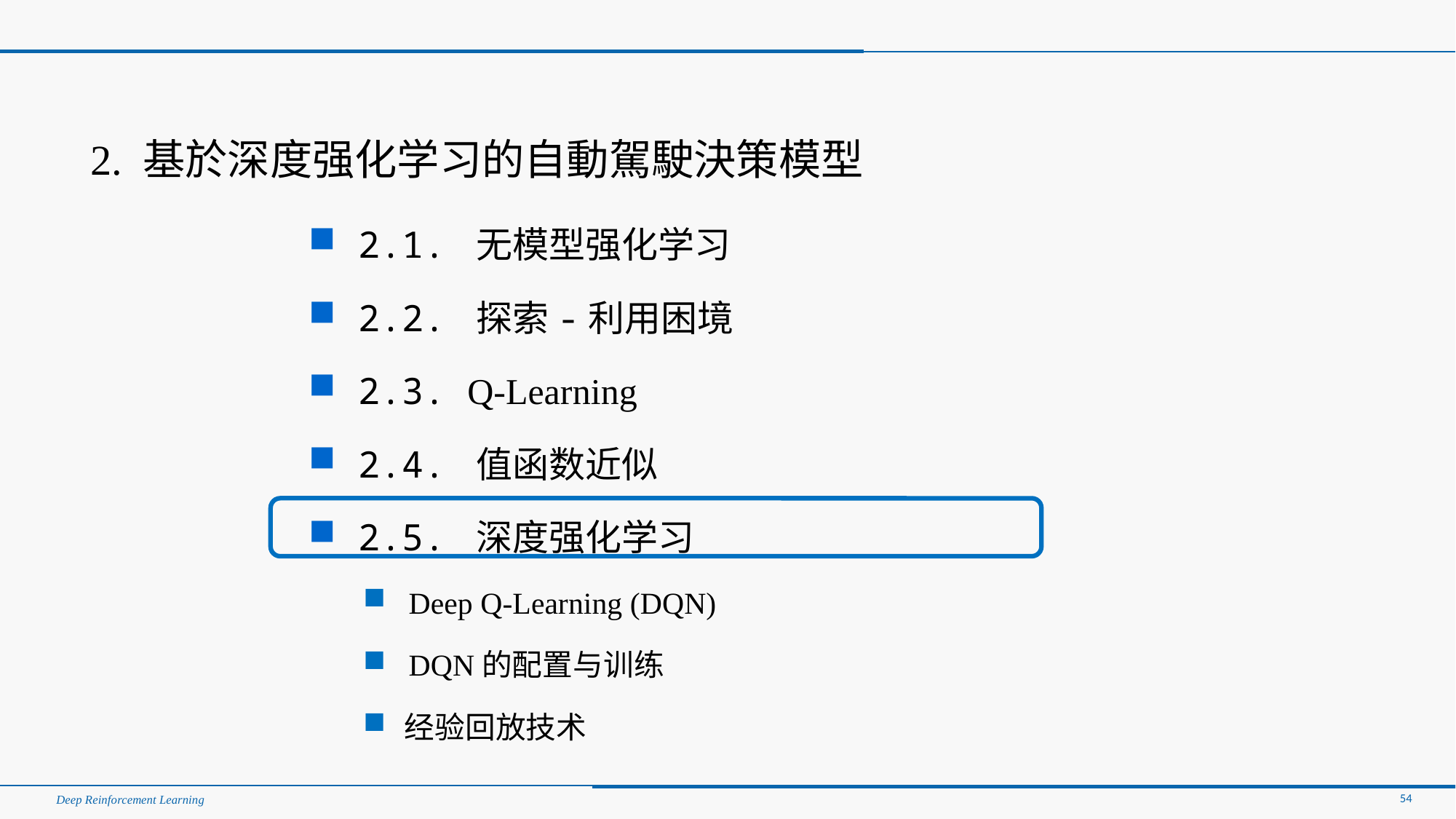

2. 基於深度强化学习的自動駕駛決策模型
 2.1. 无模型强化学习
 2.2. 探索-利用困境
 2.3. Q-Learning
 2.4. 值函数近似
 2.5. 深度强化学习
 Deep Q-Learning (DQN)
 DQN的配置与训练
 经验回放技术

54